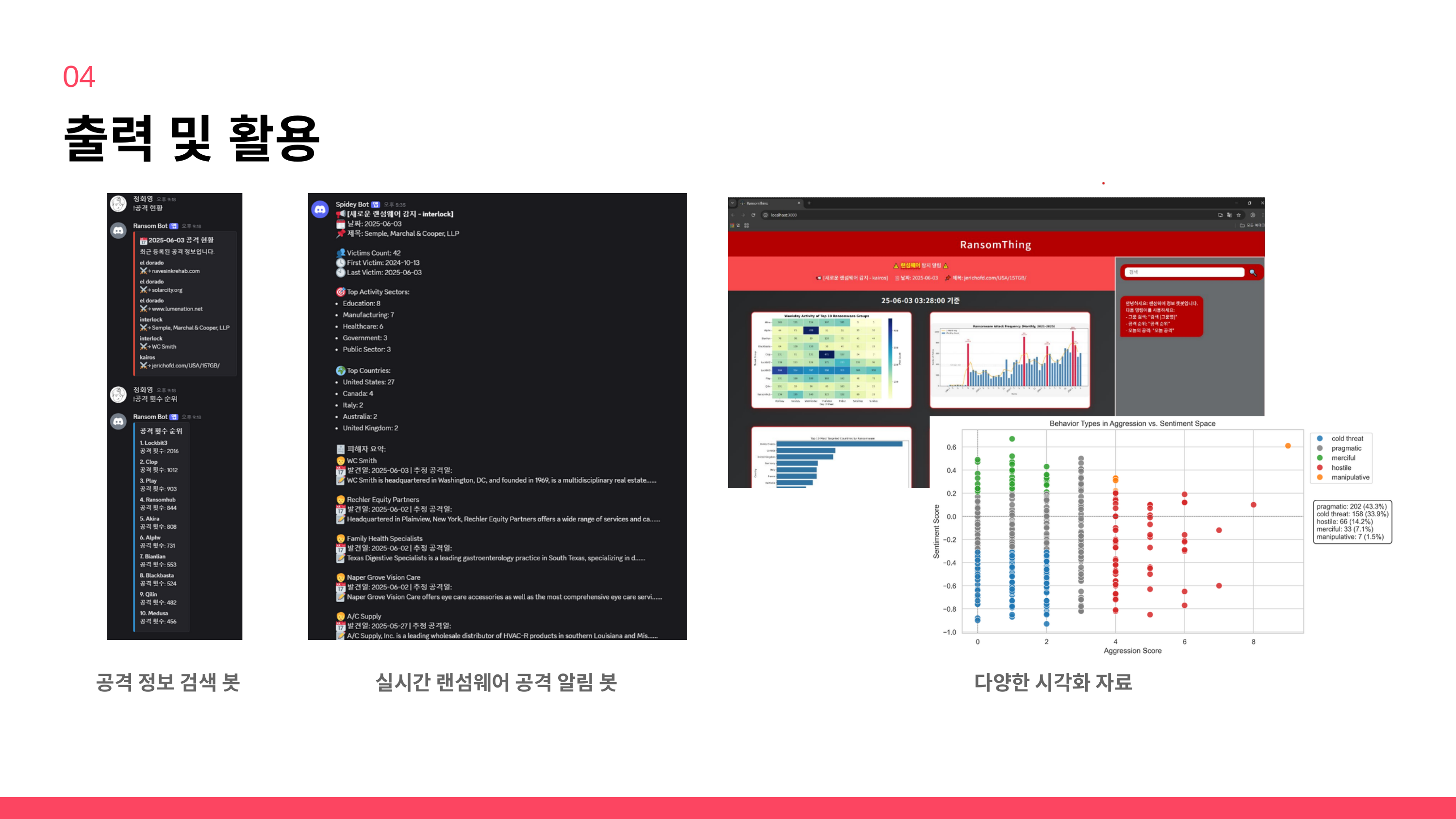

04
출력 및 활용

공격 정보 검색 봇
실시간 랜섬웨어 공격 알림 봇
다양한 시각화 자료